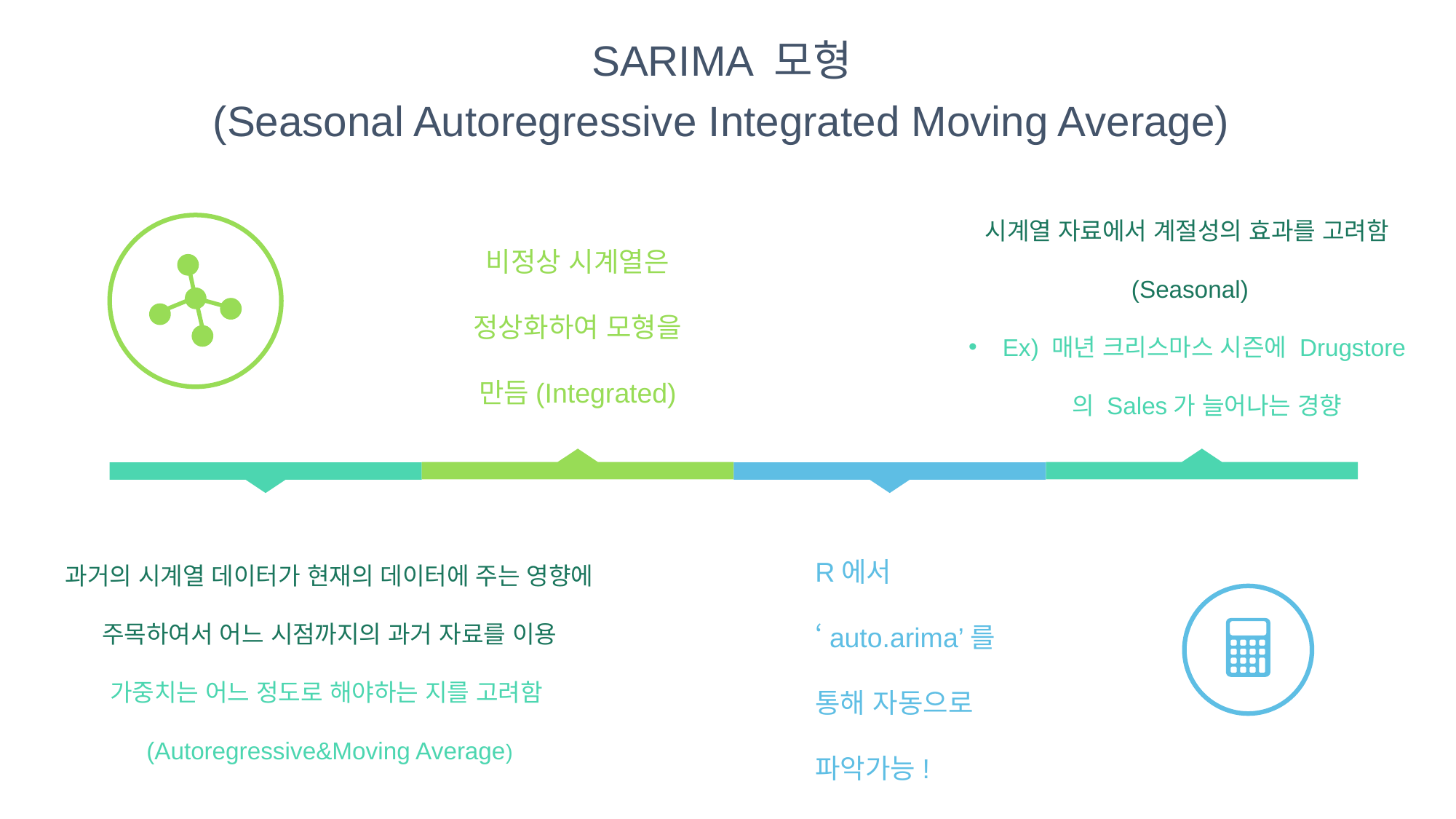

SARIMA 모형
(Seasonal Autoregressive Integrated Moving Average)
시계열 자료에서 계절성의 효과를 고려함(Seasonal)
Ex) 매년 크리스마스 시즌에 Drugstore의 Sales가 늘어나는 경향
비정상 시계열은 정상화하여 모형을 만듬(Integrated)

R에서 ‘auto.arima’를 통해 자동으로 파악가능!
과거의 시계열 데이터가 현재의 데이터에 주는 영향에 주목하여서 어느 시점까지의 과거 자료를 이용
가중치는 어느 정도로 해야하는 지를 고려함(Autoregressive&Moving Average)